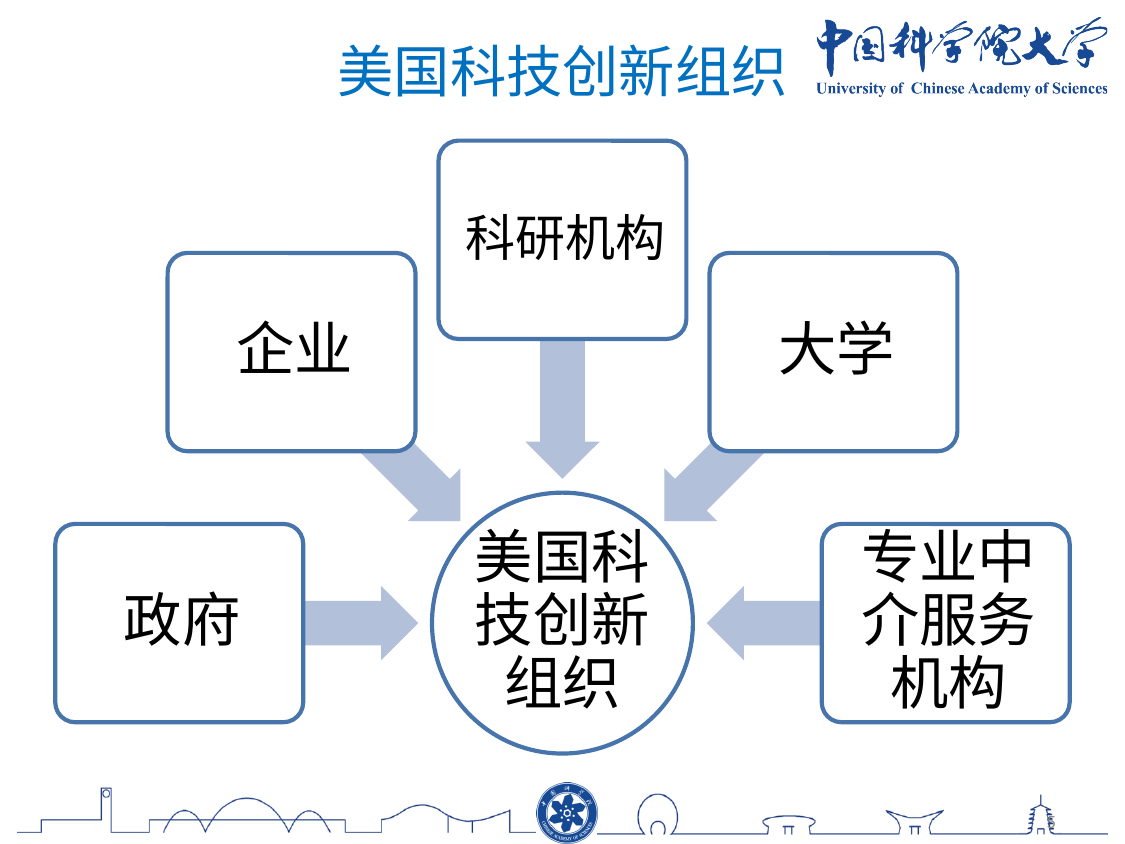

# 美国科技创新组织
美国科技创新组织
政府
企业
科研机构
大学
专业中介服务机构
5